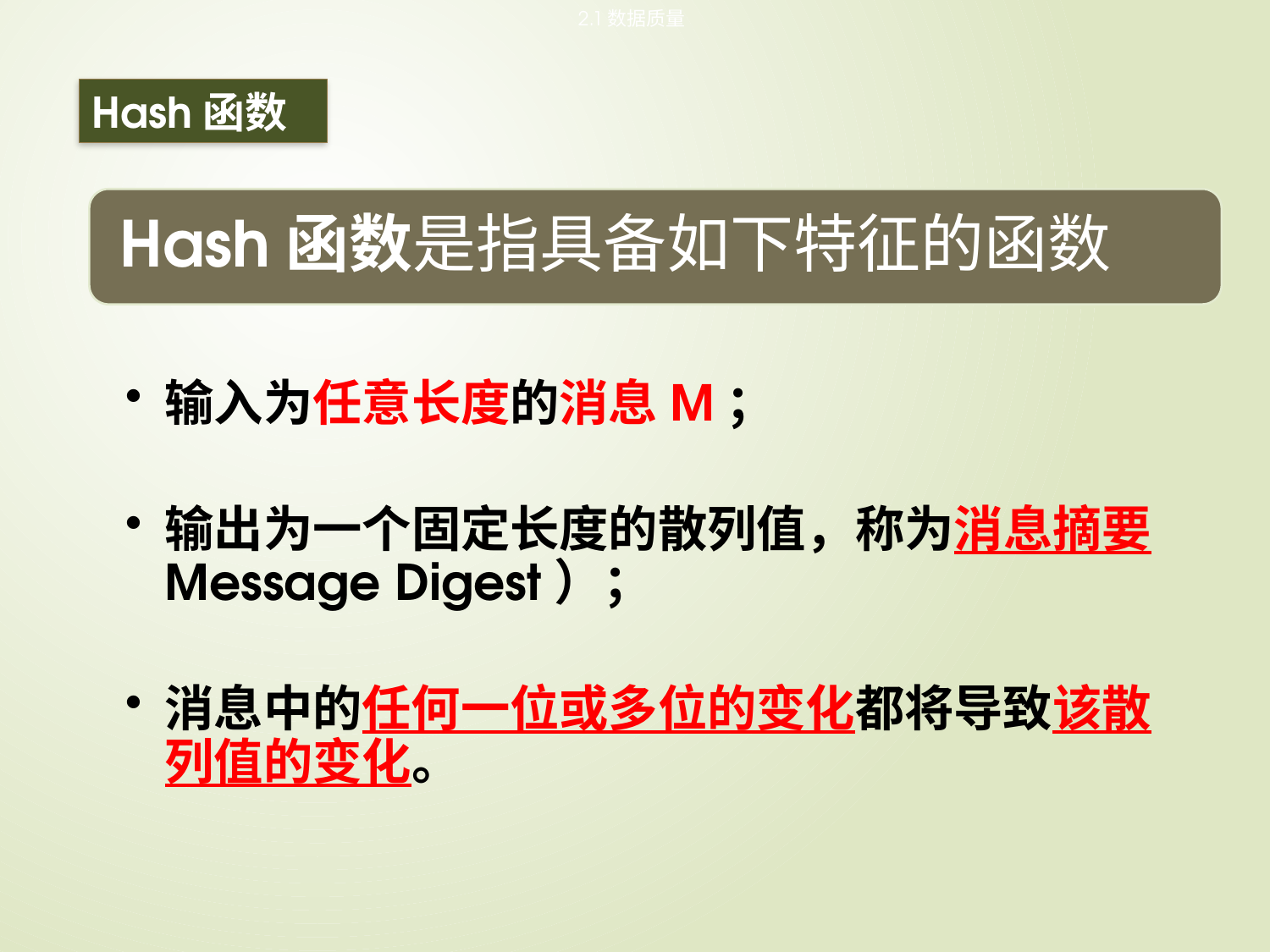

2.1数据质量
Hash函数
Hash函数是指具备如下特征的函数

输入为任意长度的消息M；

输出为一个固定长度的散列值，称为消息摘要Message Digest）；

消息中的任何一位或多位的变化都将导致该散列值的变化。